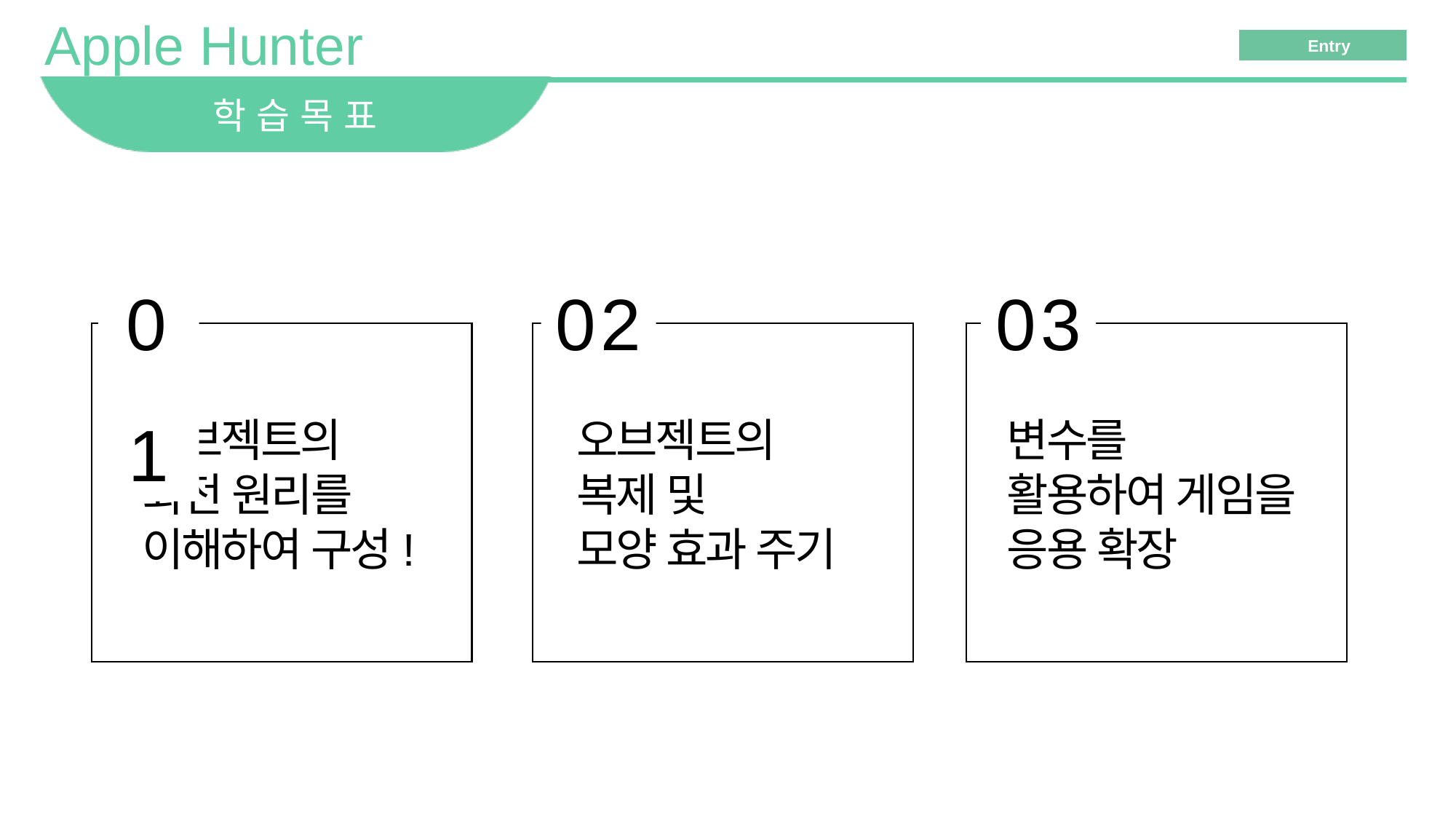

# 학 습 목 표
03
01
02

오브젝트의
회전 원리를
이해하여 구성!
오브젝트의
복제 및
모양 효과 주기
변수를
활용하여 게임을
응용 확장